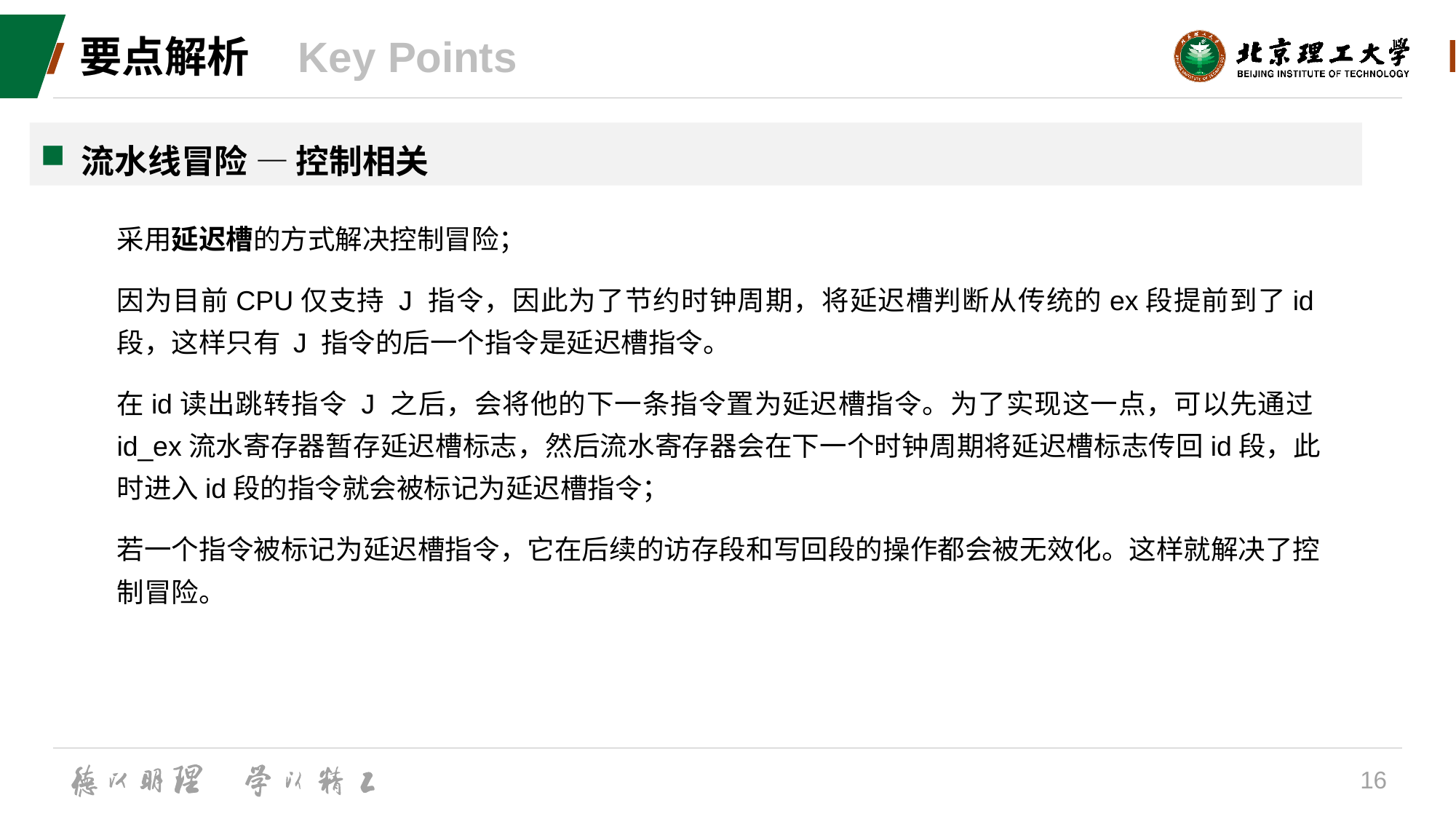

# 要点解析    Key Points
流水线冒险 — 控制相关
采用延迟槽的方式解决控制冒险；
因为目前CPU仅支持 J 指令，因此为了节约时钟周期，将延迟槽判断从传统的ex段提前到了id段，这样只有 J 指令的后一个指令是延迟槽指令。
在id读出跳转指令 J 之后，会将他的下一条指令置为延迟槽指令。为了实现这一点，可以先通过id_ex流水寄存器暂存延迟槽标志，然后流水寄存器会在下一个时钟周期将延迟槽标志传回id段，此时进入id段的指令就会被标记为延迟槽指令；
若一个指令被标记为延迟槽指令，它在后续的访存段和写回段的操作都会被无效化。这样就解决了控制冒险。